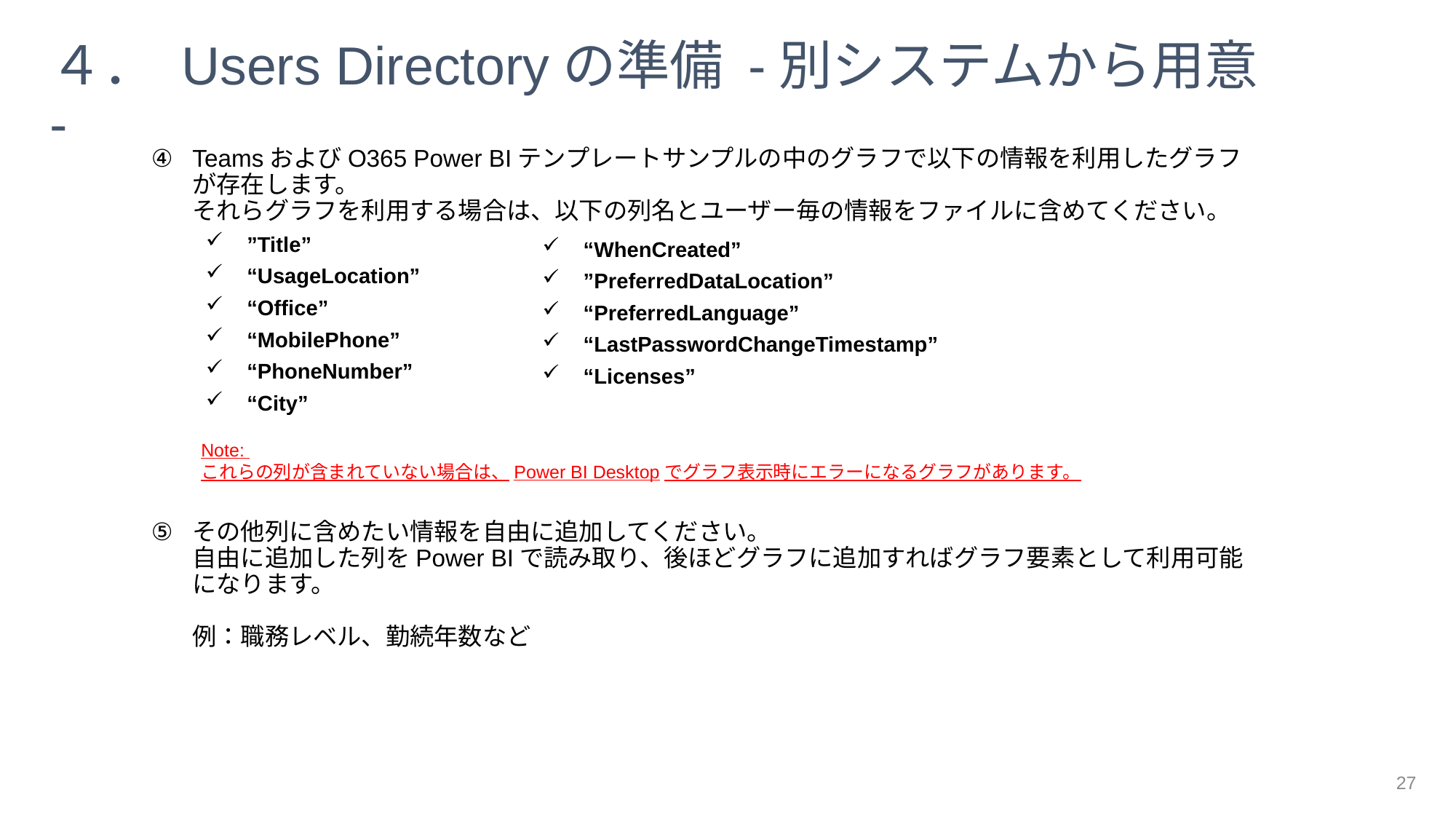

４． Users Directoryの準備 -別システムから用意-
TeamsおよびO365 Power BIテンプレートサンプルの中のグラフで以下の情報を利用したグラフが存在します。
それらグラフを利用する場合は、以下の列名とユーザー毎の情報をファイルに含めてください。
”Title”
“UsageLocation”
“Office”
“MobilePhone”
“PhoneNumber”
“City”

その他列に含めたい情報を自由に追加してください。
自由に追加した列をPower BIで読み取り、後ほどグラフに追加すればグラフ要素として利用可能になります。
例：職務レベル、勤続年数など
“WhenCreated”
”PreferredDataLocation”
“PreferredLanguage”
“LastPasswordChangeTimestamp”
“Licenses”
Note:
これらの列が含まれていない場合は、Power BI Desktopでグラフ表示時にエラーになるグラフがあります。
27